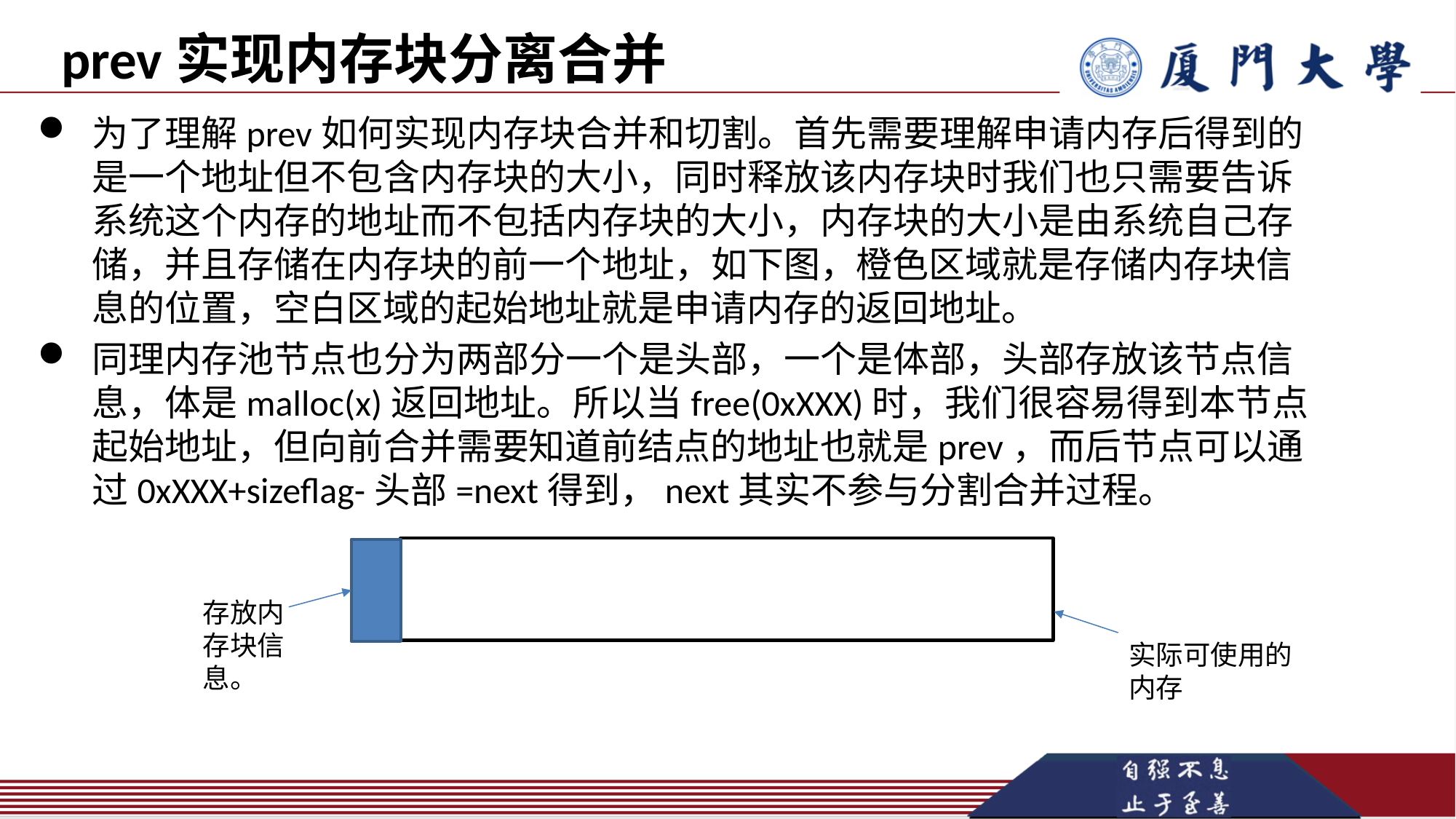

# prev实现内存块分离合并
为了理解prev如何实现内存块合并和切割。首先需要理解申请内存后得到的是一个地址但不包含内存块的大小，同时释放该内存块时我们也只需要告诉系统这个内存的地址而不包括内存块的大小，内存块的大小是由系统自己存储，并且存储在内存块的前一个地址，如下图，橙色区域就是存储内存块信息的位置，空白区域的起始地址就是申请内存的返回地址。
同理内存池节点也分为两部分一个是头部，一个是体部，头部存放该节点信息，体是malloc(x)返回地址。所以当free(0xXXX)时，我们很容易得到本节点起始地址，但向前合并需要知道前结点的地址也就是prev，而后节点可以通过0xXXX+sizeflag-头部=next得到，next其实不参与分割合并过程。

存放内存块信息。
实际可使用的内存